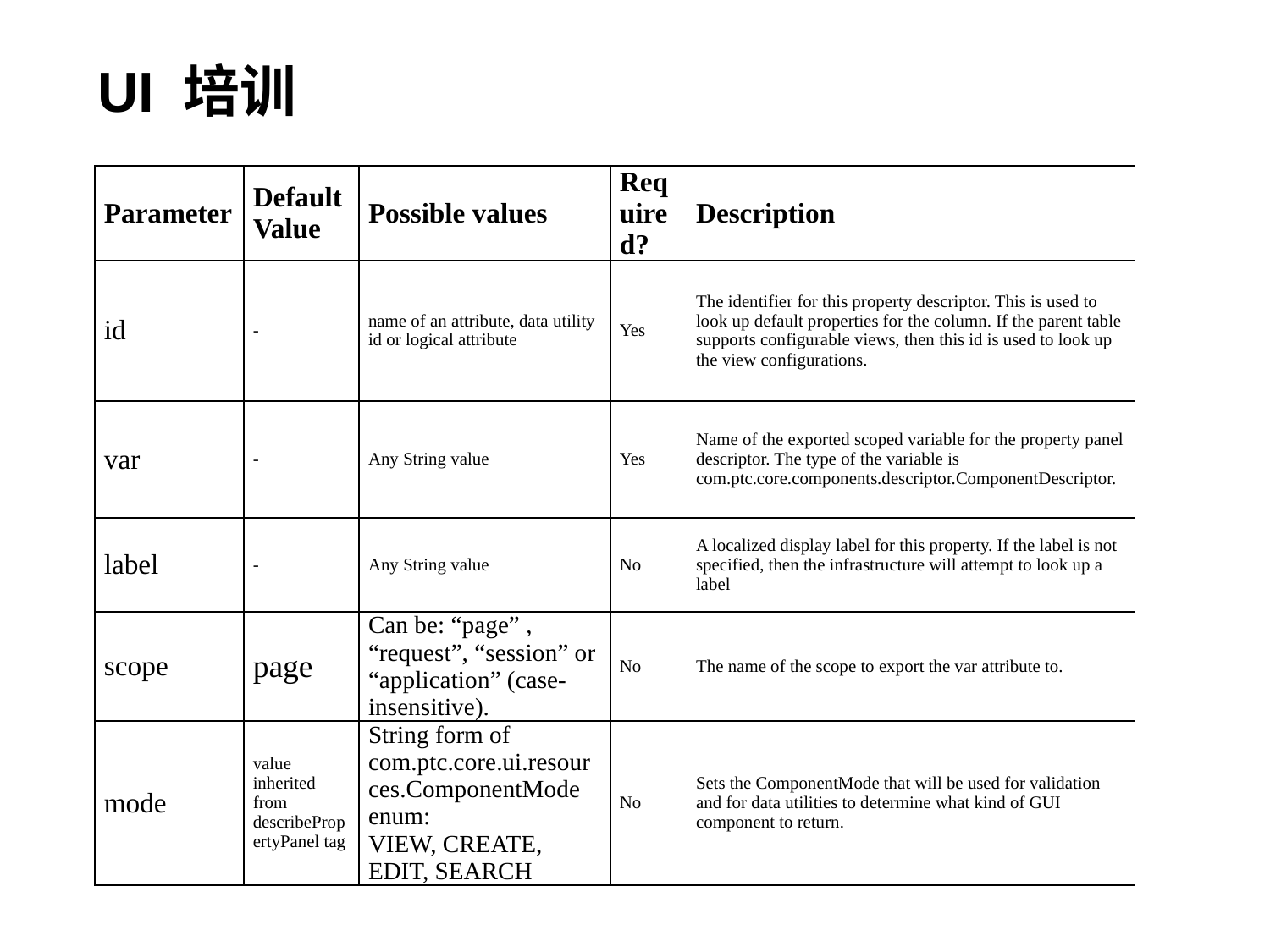

# UI 培训
| Parameter | Default Value | Possible values | Required? | Description |
| --- | --- | --- | --- | --- |
| id | - | name of an attribute, data utility id or logical attribute | Yes | The identifier for this property descriptor. This is used to look up default properties for the column. If the parent table supports configurable views, then this id is used to look up the view configurations. |
| var | - | Any String value | Yes | Name of the exported scoped variable for the property panel descriptor. The type of the variable is com.ptc.core.components.descriptor.ComponentDescriptor. |
| label | - | Any String value | No | A localized display label for this property. If the label is not specified, then the infrastructure will attempt to look up a label |
| scope | page | Can be: “page” , “request”, “session” or “application” (case-insensitive). | No | The name of the scope to export the var attribute to. |
| mode | value inherited from describePropertyPanel tag | String form of com.ptc.core.ui.resources.ComponentMode enum: VIEW, CREATE, EDIT, SEARCH | No | Sets the ComponentMode that will be used for validation and for data utilities to determine what kind of GUI component to return. |